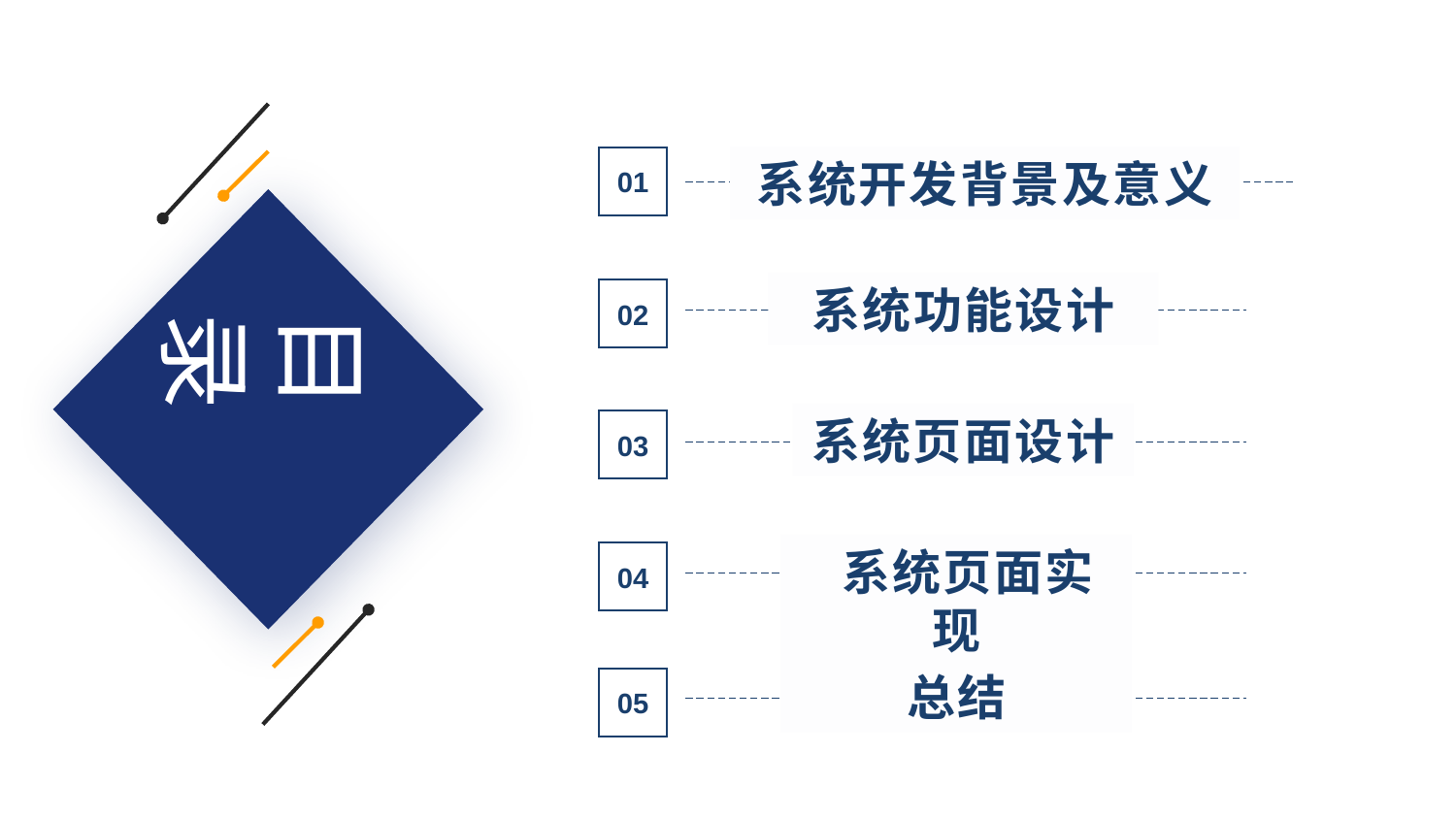

CONTENTS
目录
系统开发背景及意义
01

系统功能设计
02

系统页面设计
03

 系统页面实现
04

总结
05